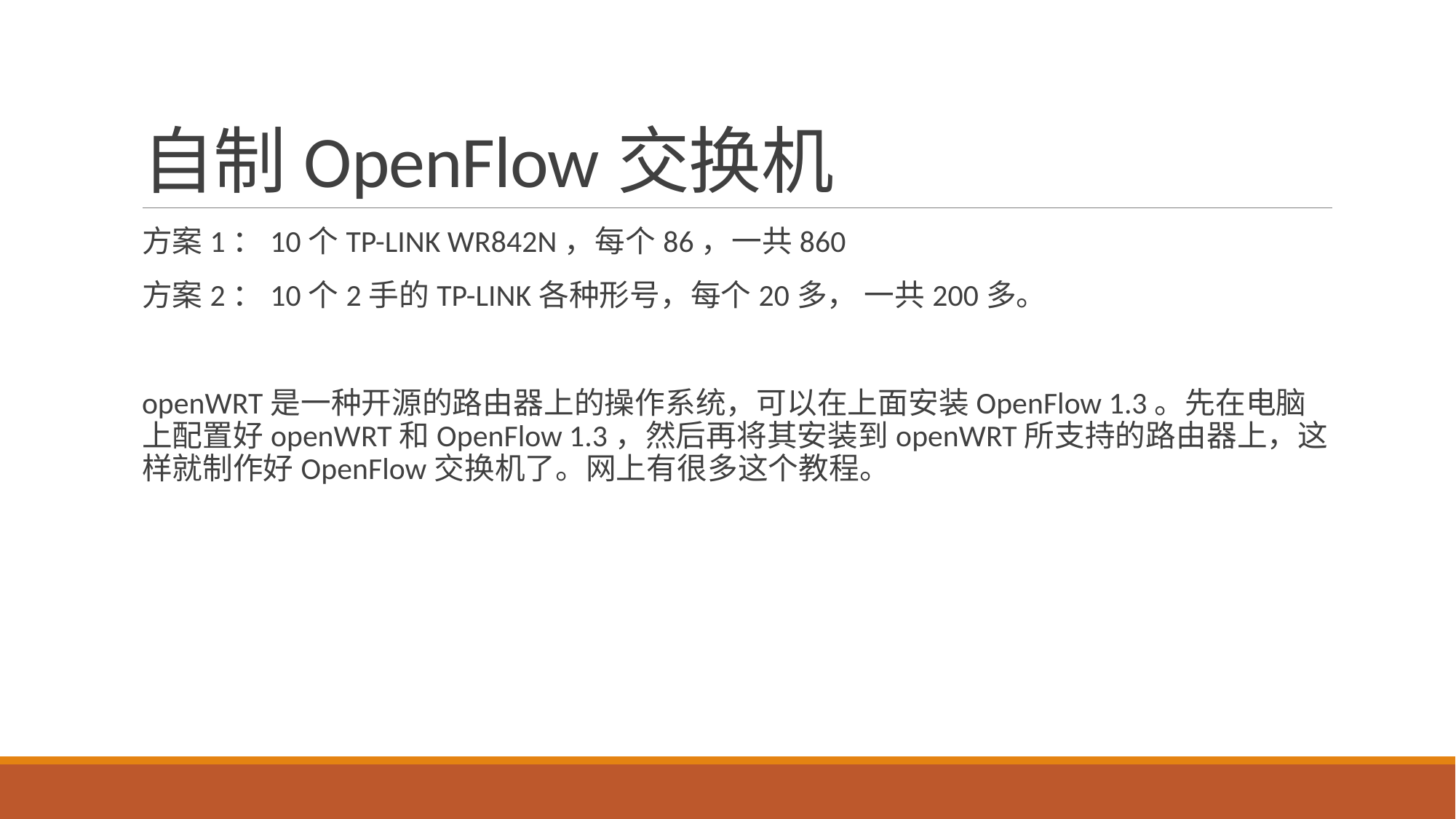

# 自制OpenFlow交换机
方案1：10个TP-LINK WR842N，每个86，一共860
方案2：10个2手的TP-LINK各种形号，每个20多， 一共200多。

openWRT是一种开源的路由器上的操作系统，可以在上面安装OpenFlow 1.3。先在电脑上配置好openWRT和OpenFlow 1.3，然后再将其安装到openWRT所支持的路由器上，这样就制作好OpenFlow交换机了。网上有很多这个教程。